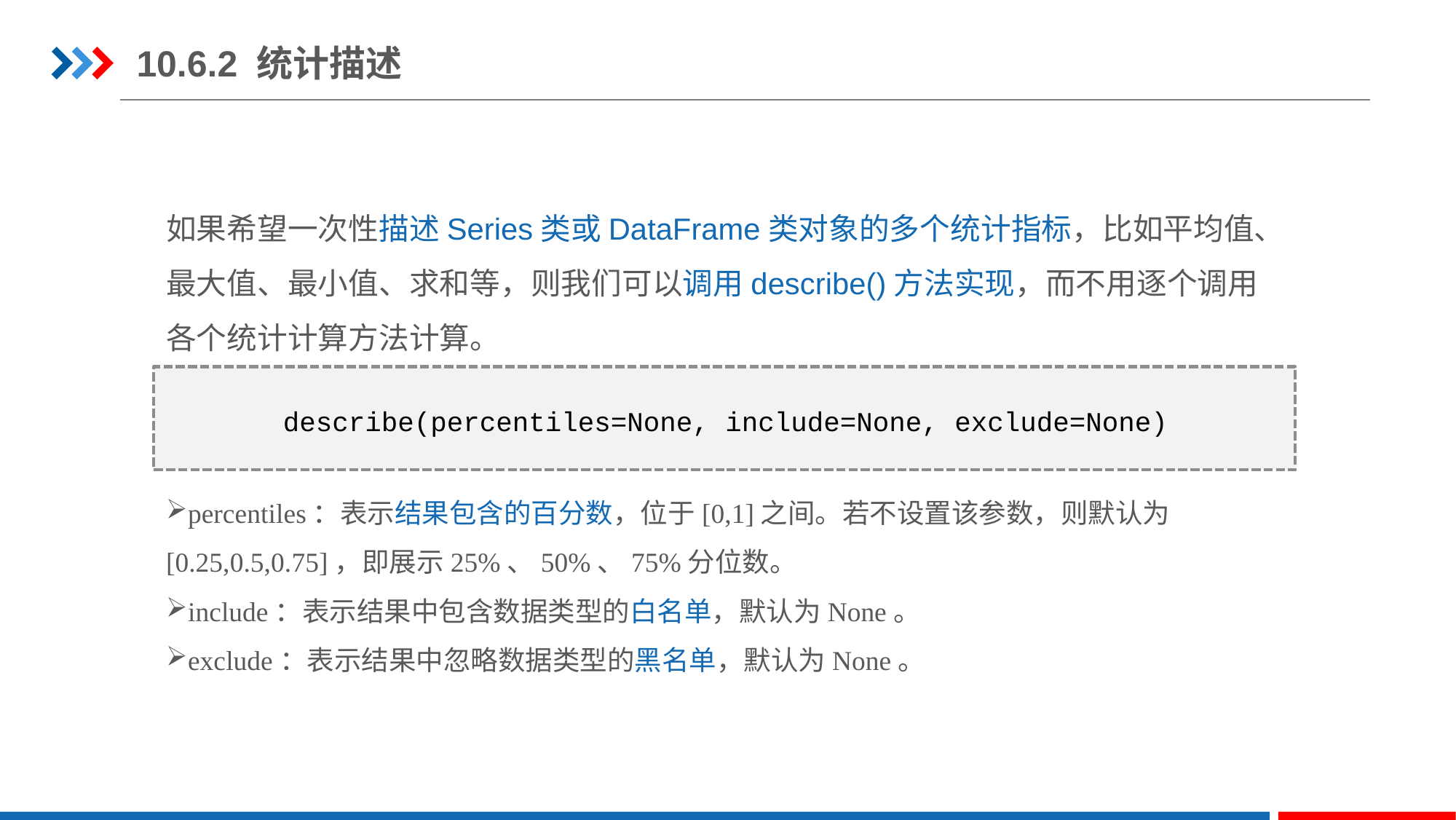

10.6.2 统计描述
如果希望一次性描述Series类或DataFrame类对象的多个统计指标，比如平均值、最大值、最小值、求和等，则我们可以调用describe()方法实现，而不用逐个调用各个统计计算方法计算。

describe(percentiles=None, include=None, exclude=None)
percentiles：表示结果包含的百分数，位于[0,1]之间。若不设置该参数，则默认为[0.25,0.5,0.75]，即展示25%、50%、75%分位数。
include：表示结果中包含数据类型的白名单，默认为None。
exclude：表示结果中忽略数据类型的黑名单，默认为None。